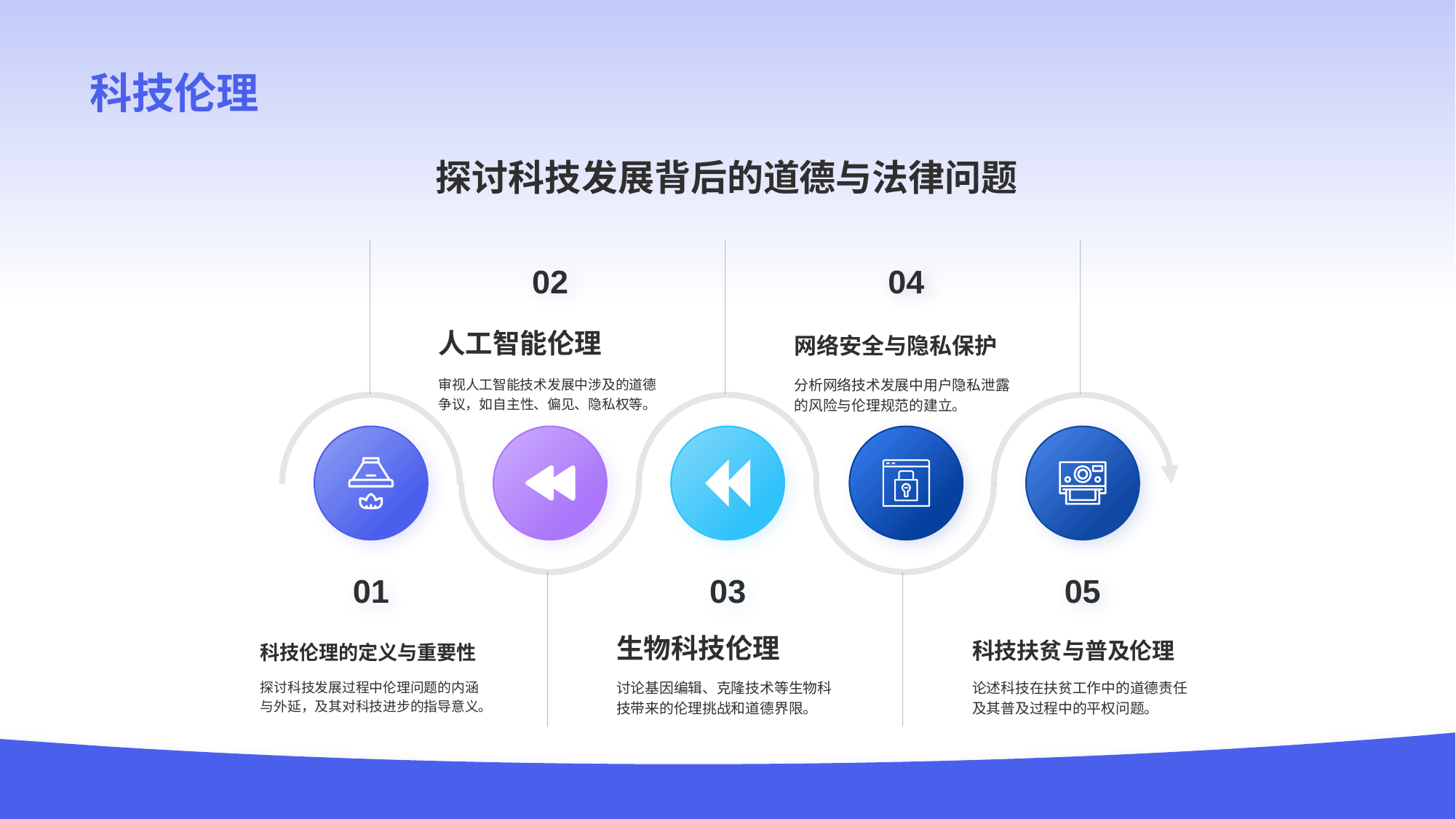

探讨科技发展背后的道德与法律问题
02
人工智能伦理
审视人工智能技术发展中涉及的道德争议，如自主性、偏见、隐私权等。

04
网络安全与隐私保护
分析网络技术发展中用户隐私泄露的风险与伦理规范的建立。

01
科技伦理的定义与重要性
探讨科技发展过程中伦理问题的内涵与外延，及其对科技进步的指导意义。

03
生物科技伦理
讨论基因编辑、克隆技术等生物科技带来的伦理挑战和道德界限。

05
科技扶贫与普及伦理
论述科技在扶贫工作中的道德责任及其普及过程中的平权问题。

# 科技伦理